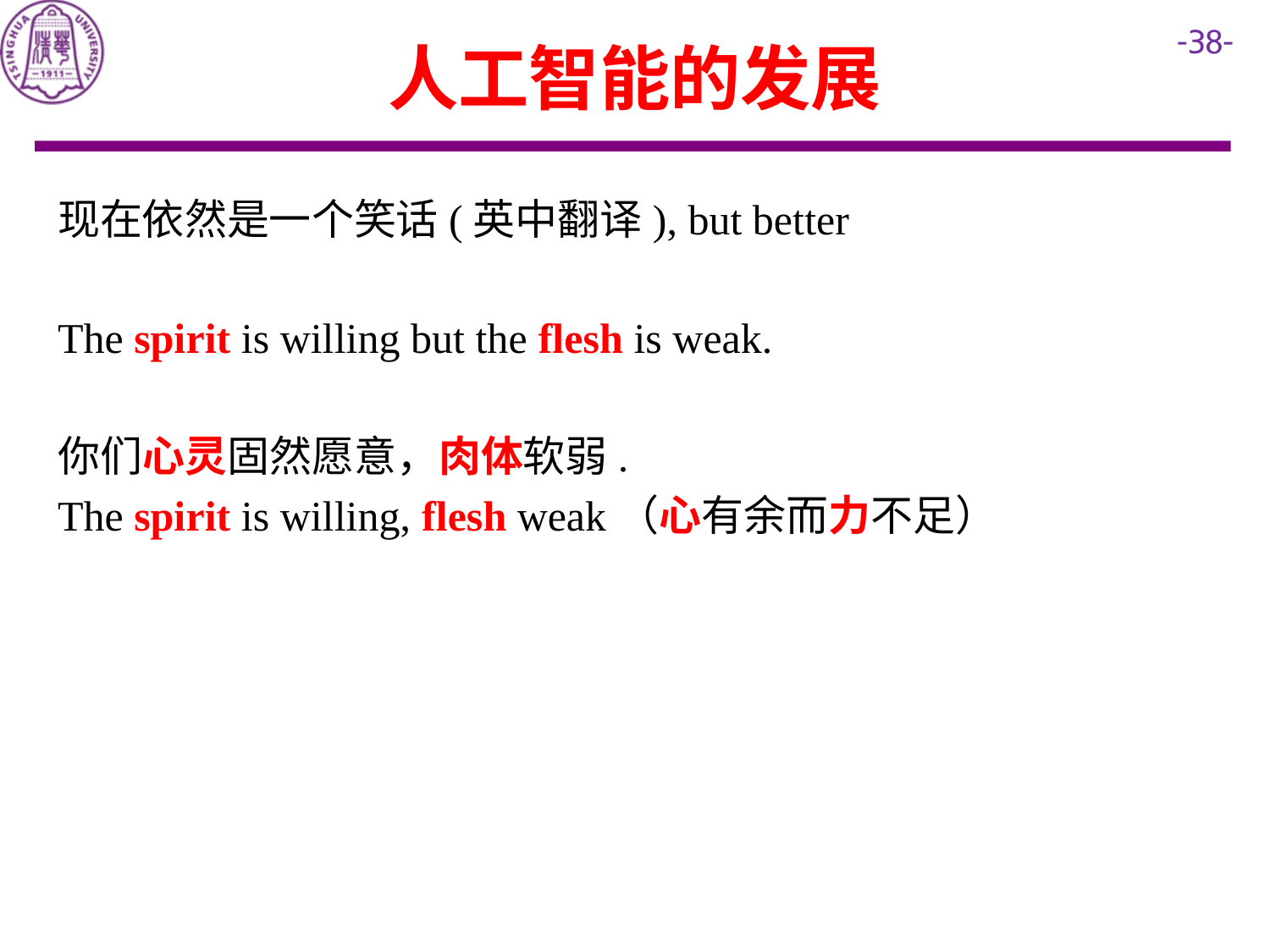

# 人工智能的发展
现在依然是一个笑话(英中翻译), but better

The spirit is willing but the flesh is weak.

你们心灵固然愿意，肉体软弱.
The spirit is willing, flesh weak（心有余而力不足）